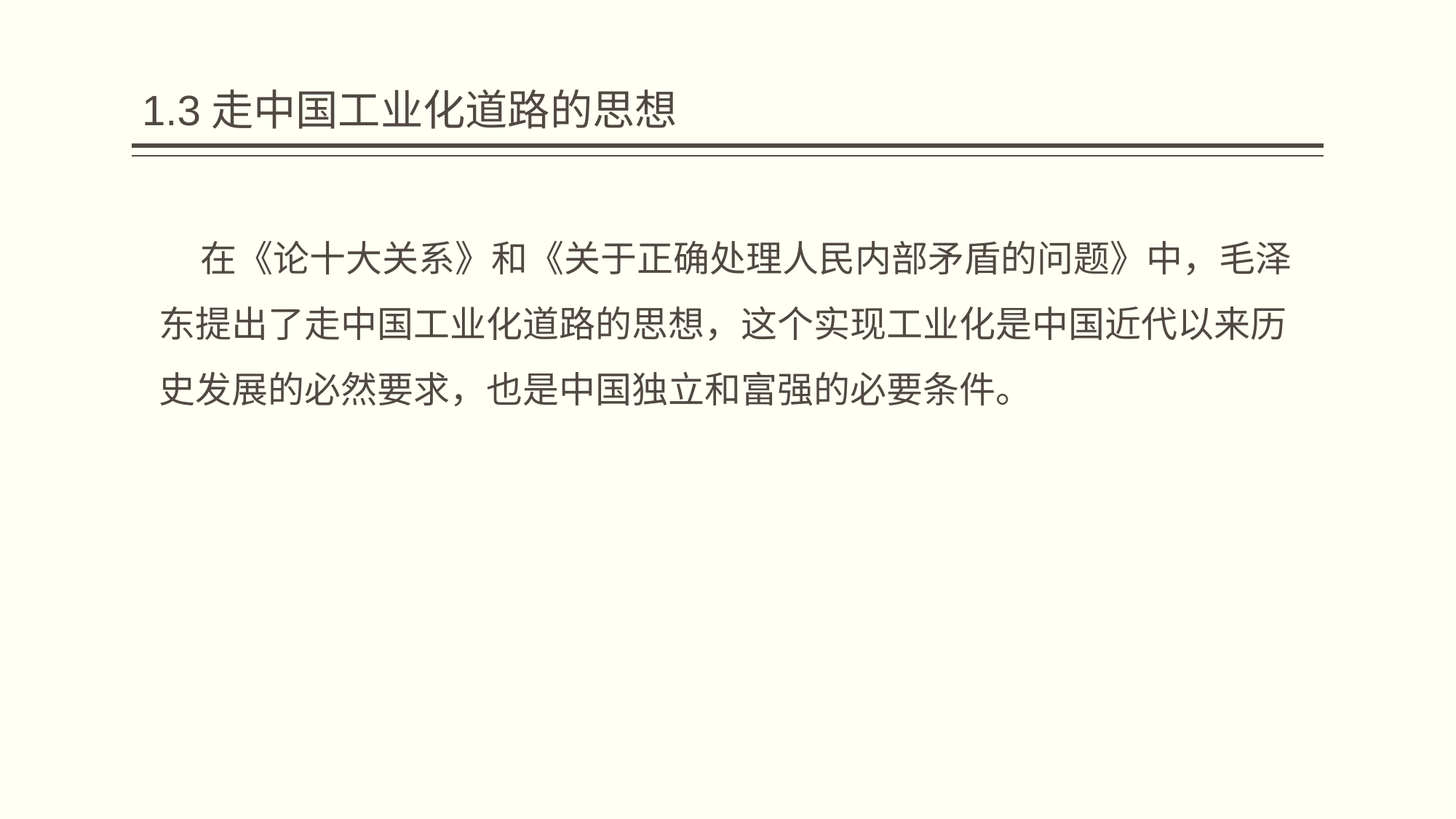

# 1.3走中国工业化道路的思想
    在《论十大关系》和《关于正确处理人民内部矛盾的问题》中，毛泽东提出了走中国工业化道路的思想，这个实现工业化是中国近代以来历史发展的必然要求，也是中国独立和富强的必要条件。